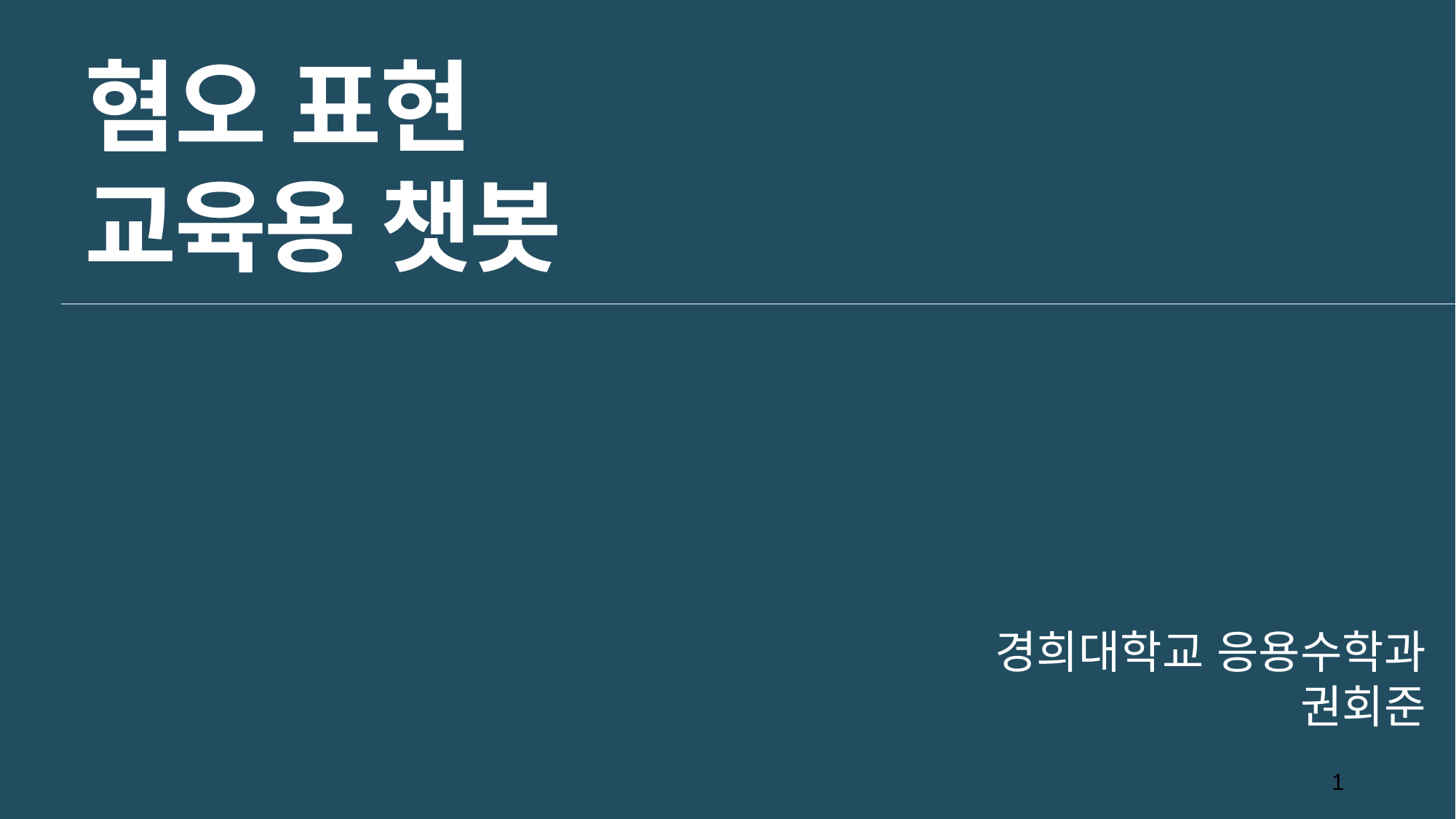

혐오 표현
교육용 챗봇
경희대학교 응용수학과
권회준
1